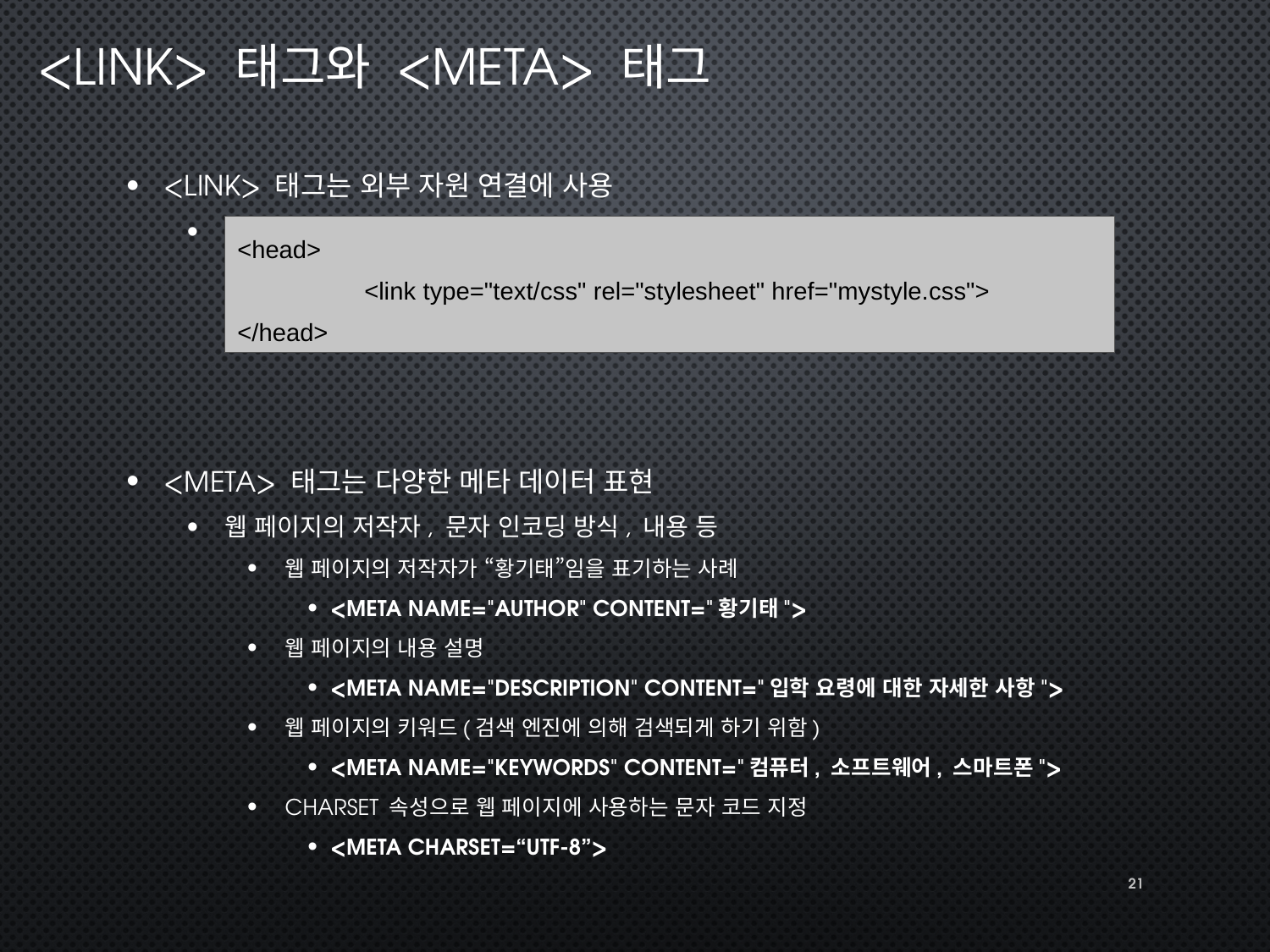

# <link> 태그와 <meta> 태그
<link> 태그는 외부 자원 연결에 사용
예) mystyle.css에 저장된 스타일 시트를 불러오도록 지시

<meta> 태그는 다양한 메타 데이터 표현
웹 페이지의 저작자, 문자 인코딩 방식, 내용 등
웹 페이지의 저작자가 “황기태”임을 표기하는 사례
<meta name="author" content="황기태">
웹 페이지의 내용 설명
<meta name="description" content="입학 요령에 대한 자세한 사항">
웹 페이지의 키워드(검색 엔진에 의해 검색되게 하기 위함)
<meta name="keywords" content="컴퓨터, 소프트웨어, 스마트폰">
charset 속성으로 웹 페이지에 사용하는 문자 코드 지정
<meta charset=“UTF-8”>

<head>
	<link type="text/css" rel="stylesheet" href="mystyle.css">
</head>
21